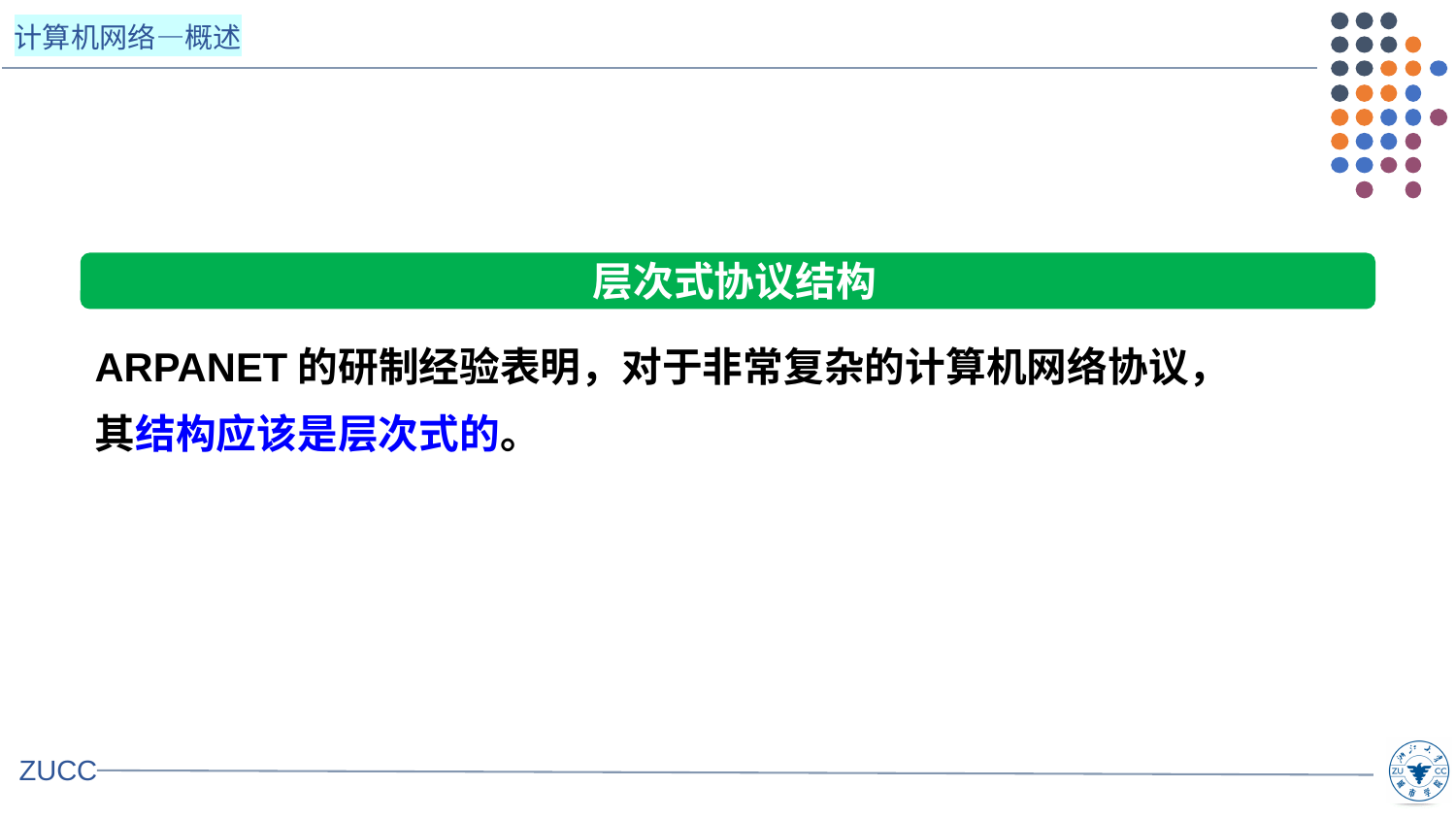

层次式协议结构

ARPANET的研制经验表明，对于非常复杂的计算机网络协议，
其结构应该是层次式的。